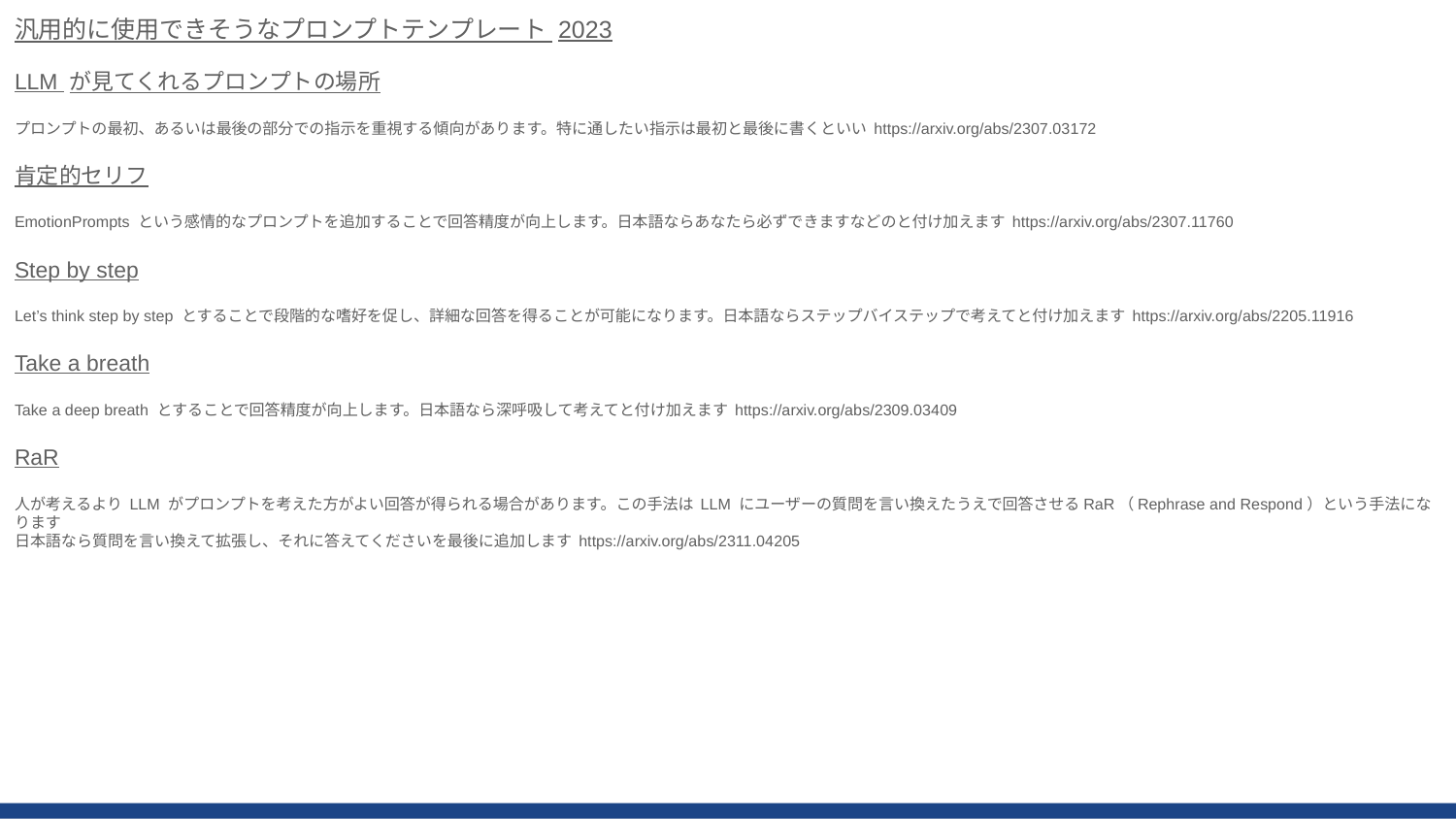

汎用的に使用できそうなプロンプトテンプレート 2023
LLM が見てくれるプロンプトの場所
プロンプトの最初、あるいは最後の部分での指示を重視する傾向があります。特に通したい指示は最初と最後に書くといい https://arxiv.org/abs/2307.03172
肯定的セリフ
EmotionPrompts という感情的なプロンプトを追加することで回答精度が向上します。日本語ならあなたら必ずできますなどのと付け加えます https://arxiv.org/abs/2307.11760
Step by step
Let’s think step by step とすることで段階的な嗜好を促し、詳細な回答を得ることが可能になります。日本語ならステップバイステップで考えてと付け加えます https://arxiv.org/abs/2205.11916
Take a breath
Take a deep breath とすることで回答精度が向上します。日本語なら深呼吸して考えてと付け加えます https://arxiv.org/abs/2309.03409
RaR
人が考えるより LLM がプロンプトを考えた方がよい回答が得られる場合があります。この手法は LLM にユーザーの質問を言い換えたうえで回答させるRaR（Rephrase and Respond）という手法になります
日本語なら質問を言い換えて拡張し、それに答えてくださいを最後に追加します https://arxiv.org/abs/2311.04205